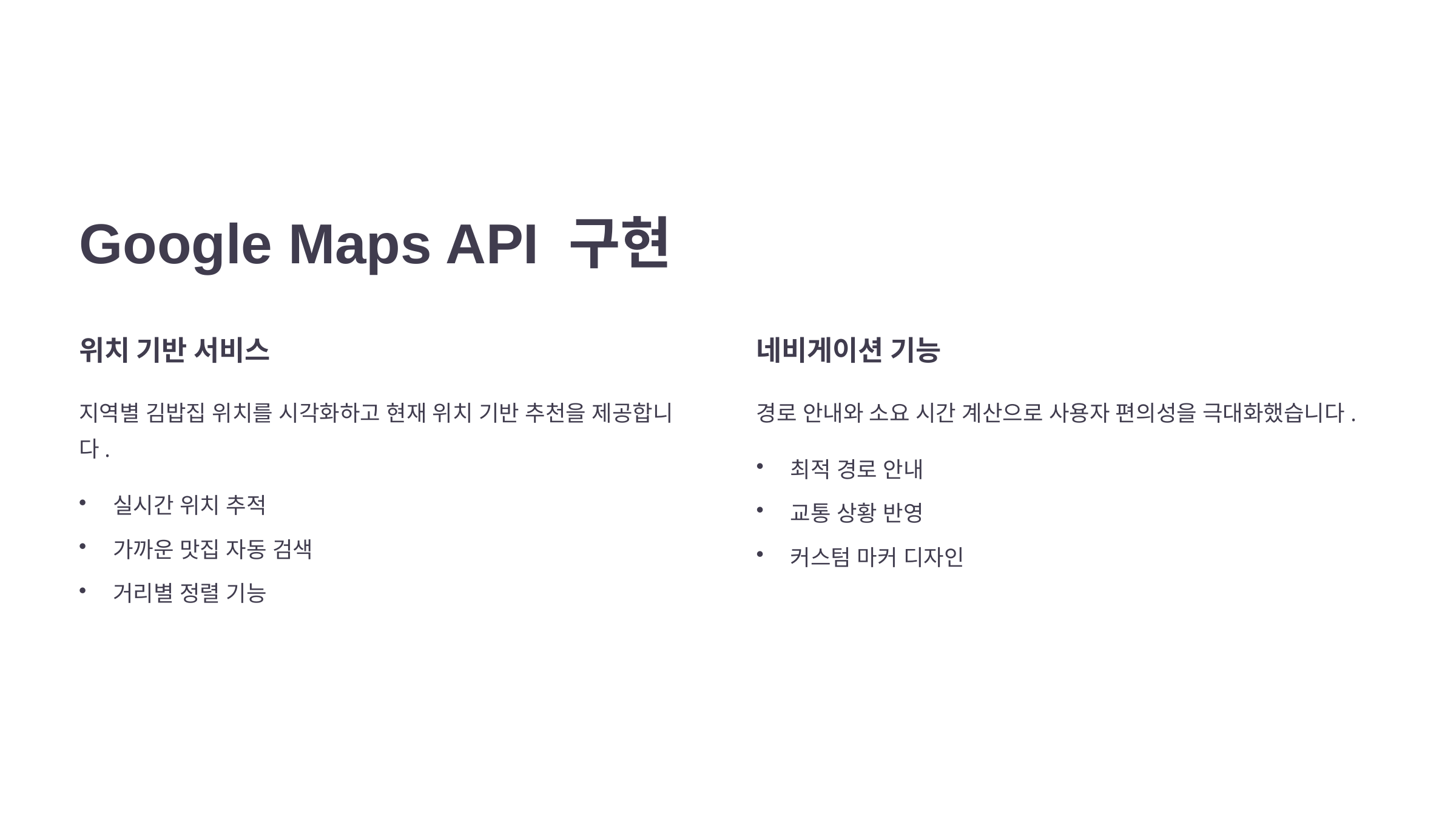

Google Maps API 구현
위치 기반 서비스
네비게이션 기능
지역별 김밥집 위치를 시각화하고 현재 위치 기반 추천을 제공합니다.
경로 안내와 소요 시간 계산으로 사용자 편의성을 극대화했습니다.
최적 경로 안내
실시간 위치 추적
교통 상황 반영
가까운 맛집 자동 검색
커스텀 마커 디자인
거리별 정렬 기능